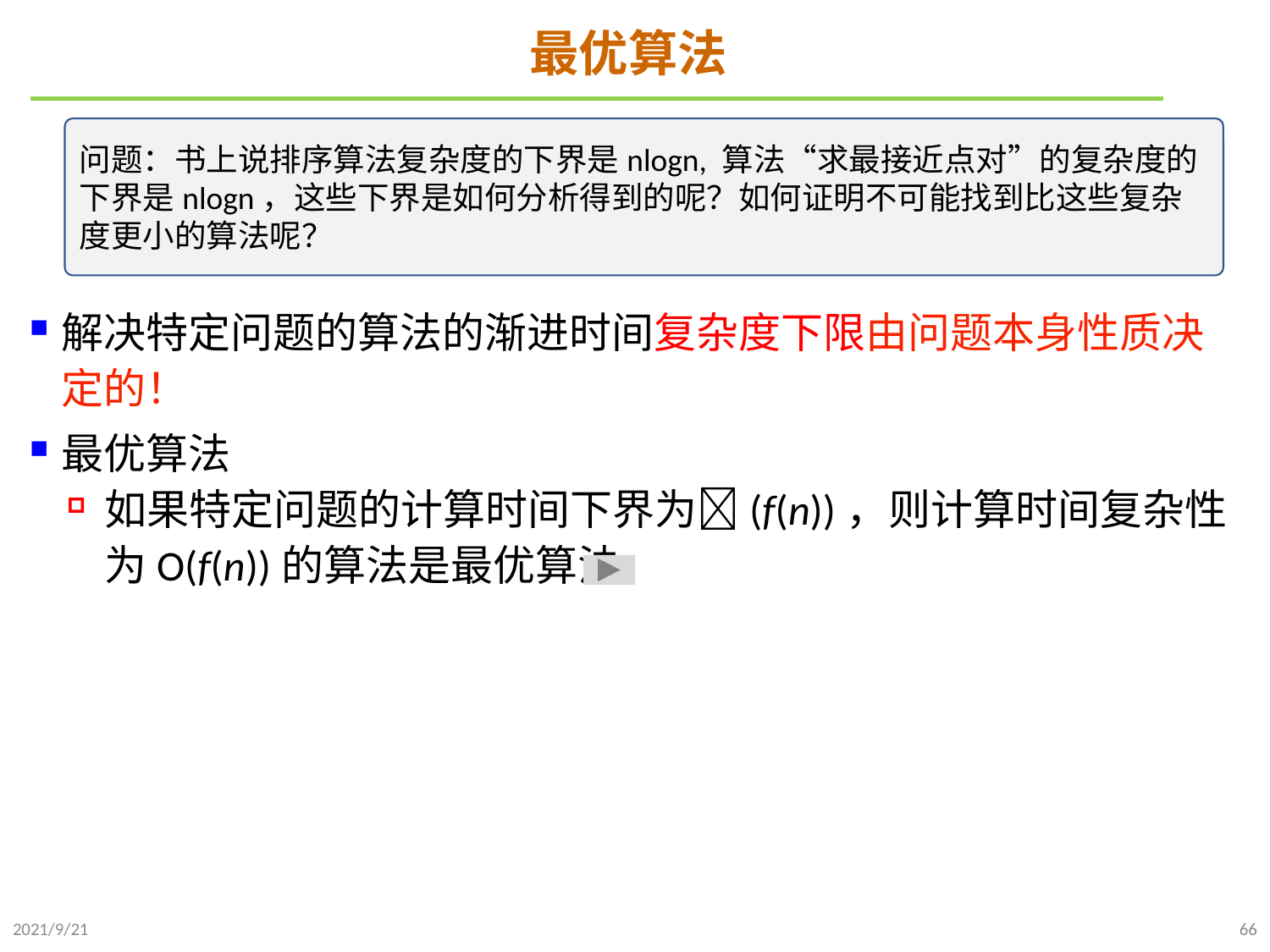

# 最优算法

解决特定问题的算法的渐进时间复杂度下限由问题本身性质决定的！
最优算法
如果特定问题的计算时间下界为Ω(f(n))，则计算时间复杂性为O(f(n))的算法是最优算法

问题：书上说排序算法复杂度的下界是nlogn, 算法“求最接近点对”的复杂度的下界是nlogn，这些下界是如何分析得到的呢？如何证明不可能找到比这些复杂度更小的算法呢？

2021/9/21
66